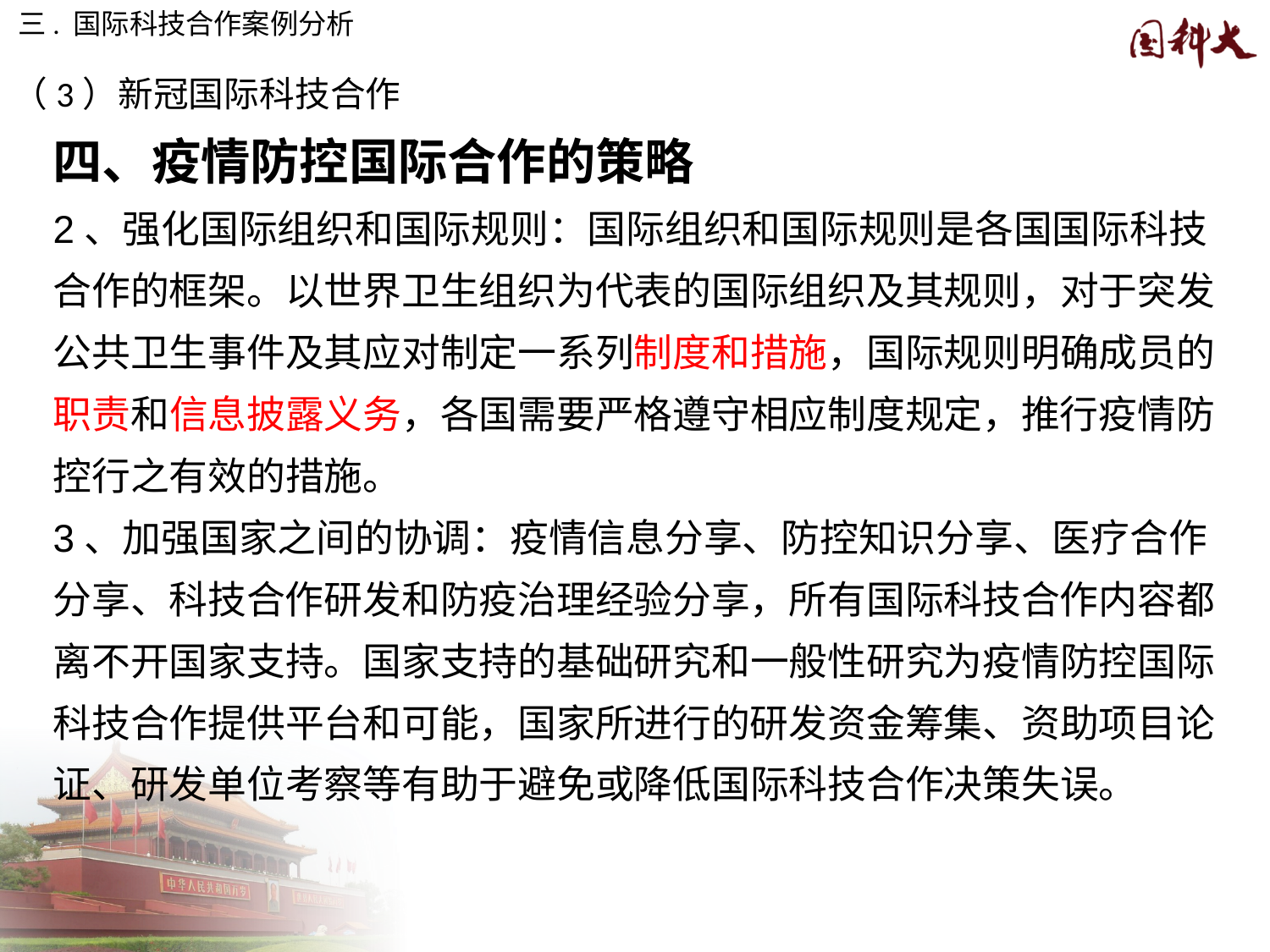

三. 国际科技合作案例分析
（3）新冠国际科技合作
四、疫情防控国际合作的策略
2、强化国际组织和国际规则：国际组织和国际规则是各国国际科技合作的框架。以世界卫生组织为代表的国际组织及其规则，对于突发公共卫生事件及其应对制定一系列制度和措施，国际规则明确成员的职责和信息披露义务，各国需要严格遵守相应制度规定，推行疫情防控行之有效的措施。
3、加强国家之间的协调：疫情信息分享、防控知识分享、医疗合作分享、科技合作研发和防疫治理经验分享，所有国际科技合作内容都离不开国家支持。国家支持的基础研究和一般性研究为疫情防控国际科技合作提供平台和可能，国家所进行的研发资金筹集、资助项目论证、研发单位考察等有助于避免或降低国际科技合作决策失误。